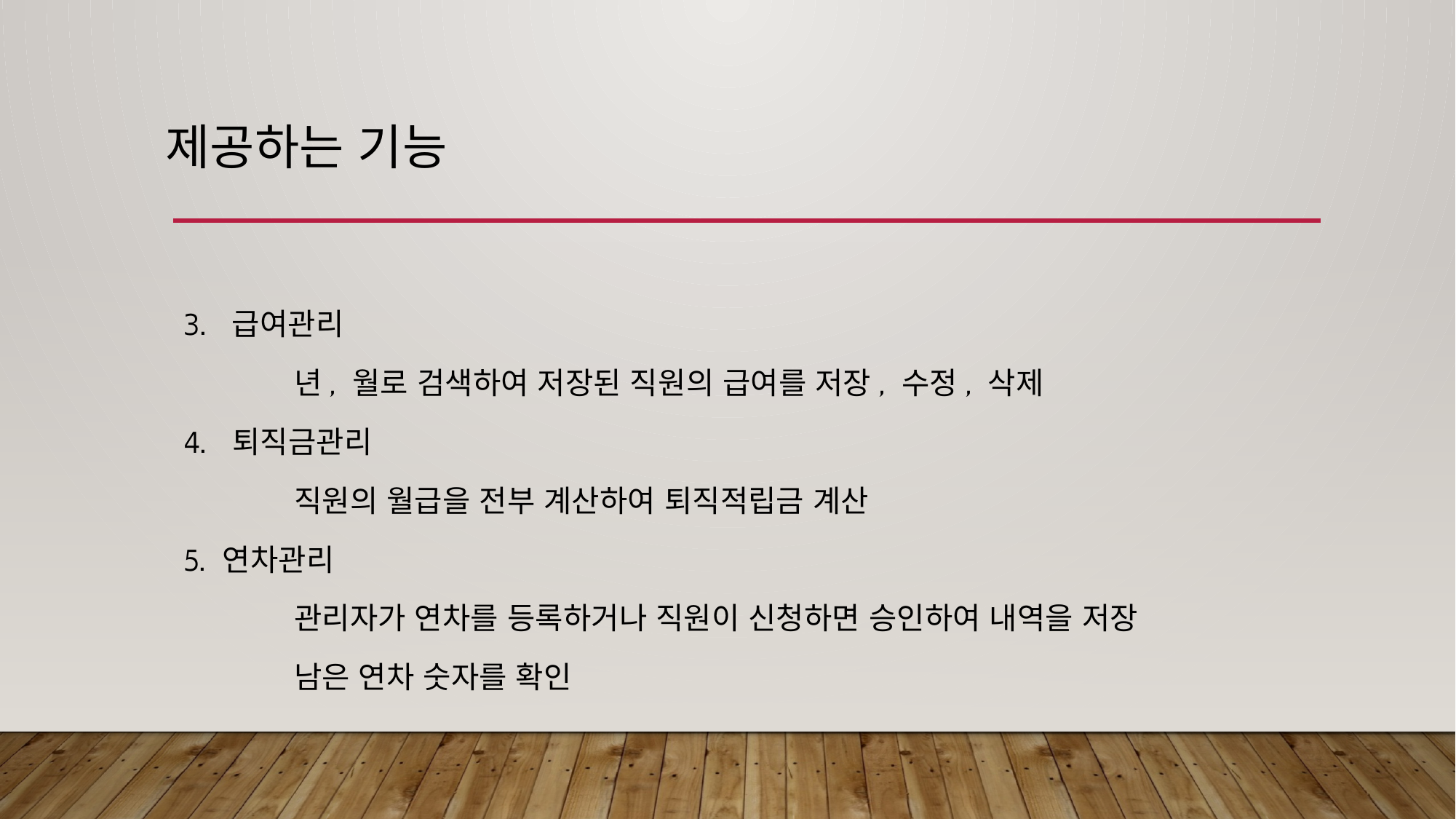

# 제공하는 기능

3.  급여관리
            년, 월로 검색하여 저장된 직원의 급여를 저장, 수정, 삭제
4.  퇴직금관리
            직원의 월급을 전부 계산하여 퇴직적립금 계산
5. 연차관리
            관리자가 연차를 등록하거나 직원이 신청하면 승인하여 내역을 저장
            남은 연차 숫자를 확인